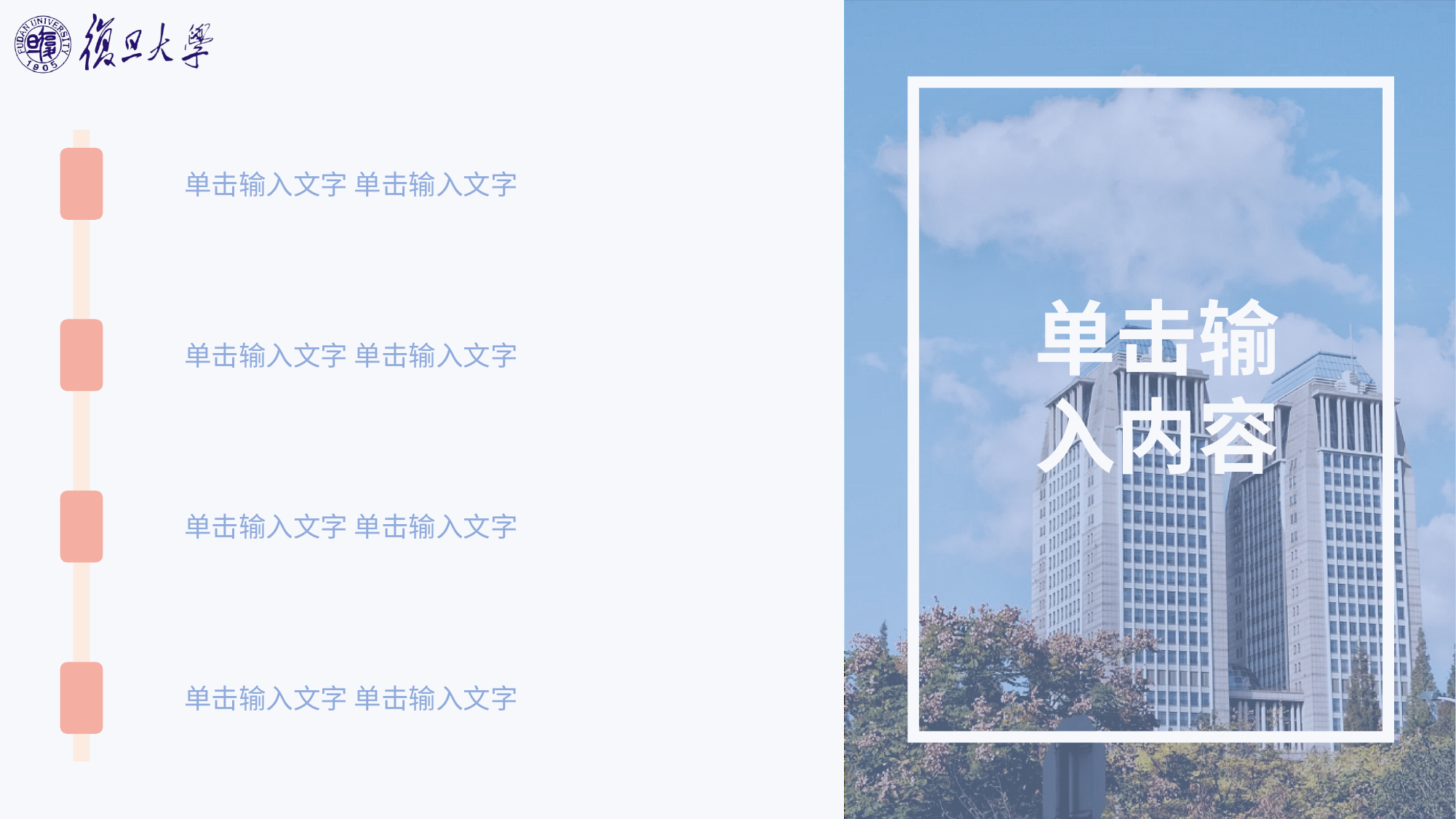

单击输入文字 单击输入文字
单击输入内容
单击输入文字 单击输入文字
单击输入文字 单击输入文字
单击输入文字 单击输入文字